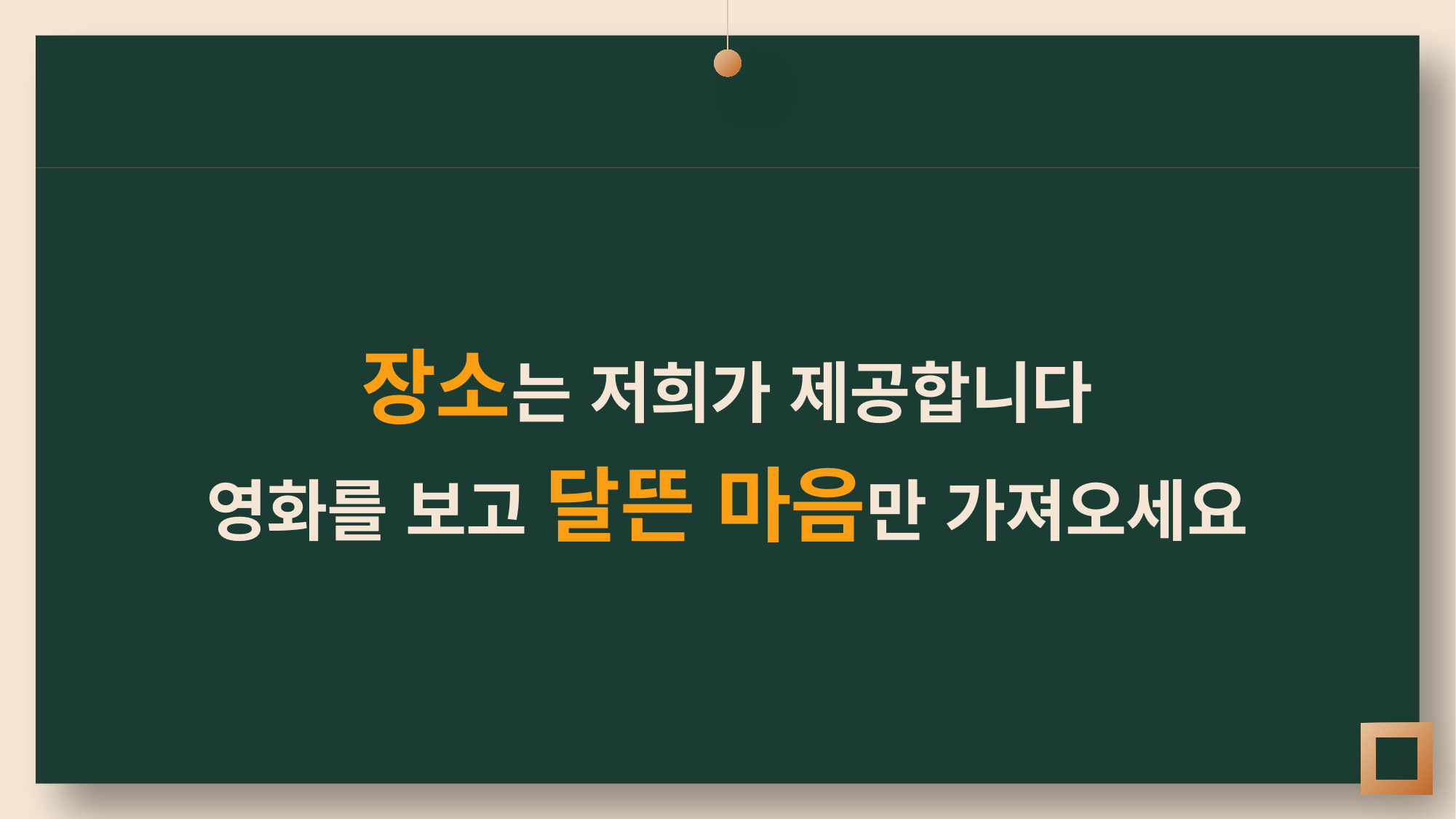

장소는 저희가 제공합니다
영화를 보고 달뜬 마음만 가져오세요